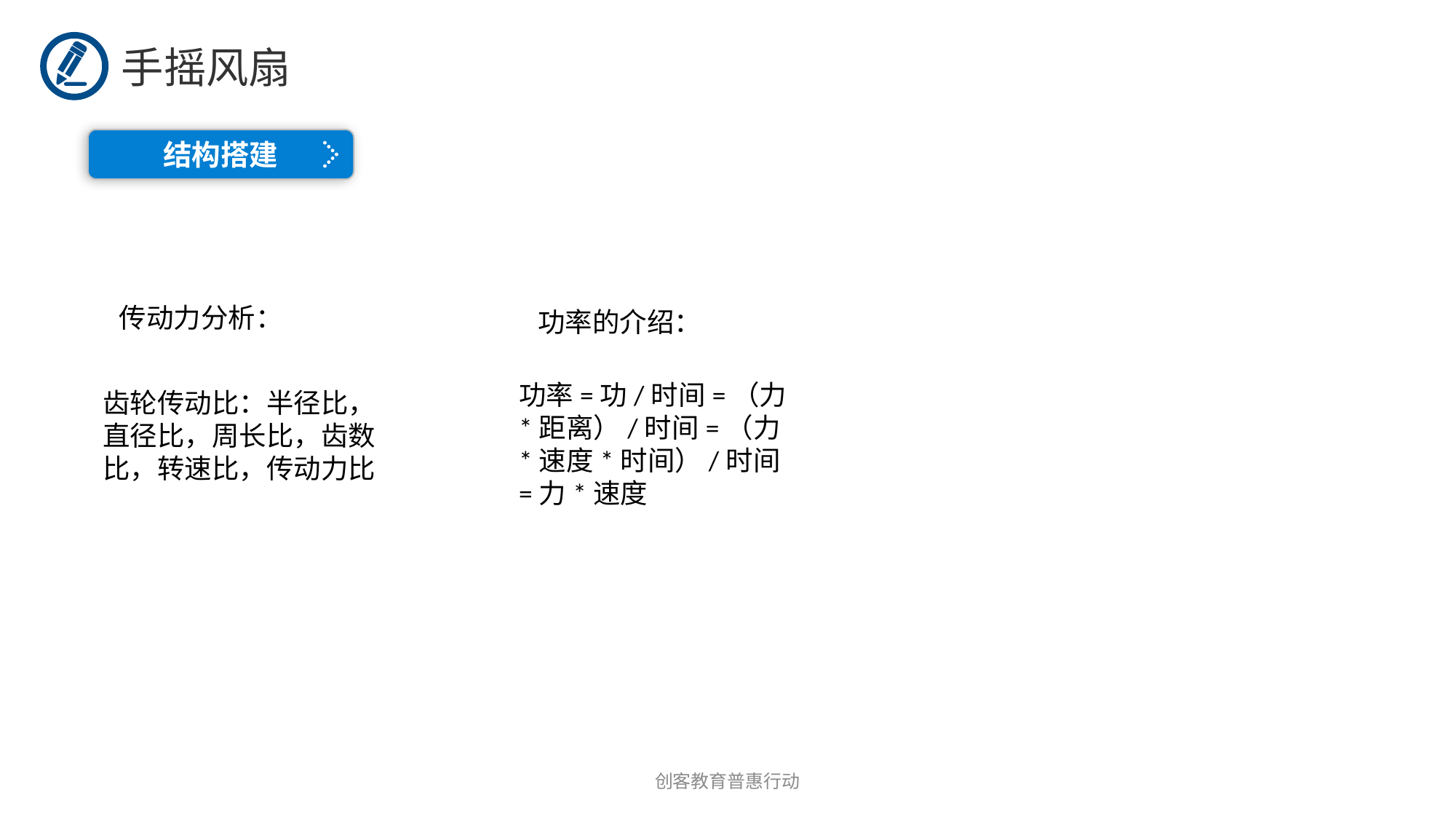

手摇风扇

结构搭建

传动力分析：
功率的介绍：
功率=功/时间=（力*距离）/时间=（力*速度*时间）/时间=力*速度
齿轮传动比：半径比，直径比，周长比，齿数比，转速比，传动力比
创客教育普惠行动